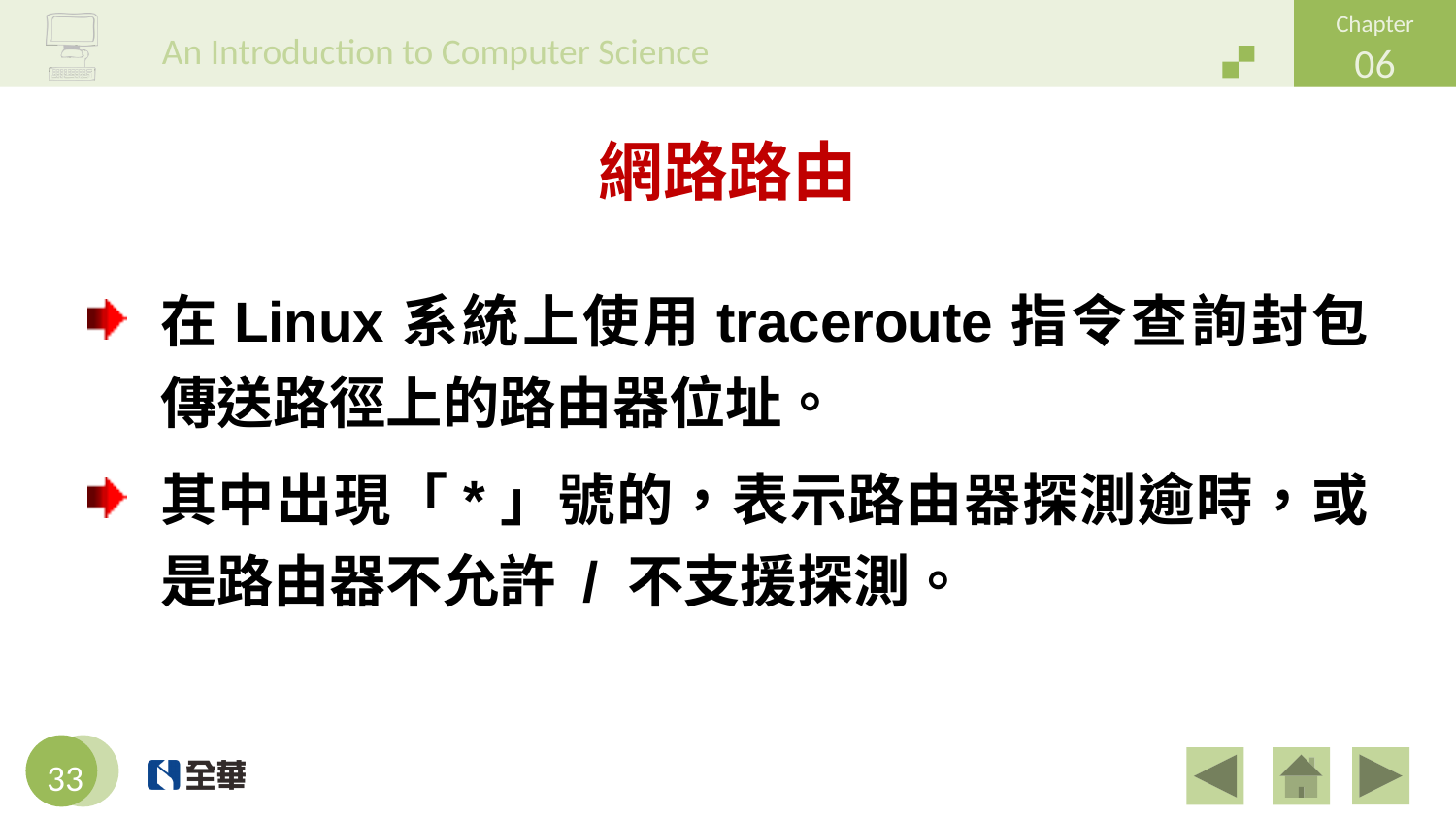

# 網路路由
在Linux系統上使用traceroute指令查詢封包傳送路徑上的路由器位址。
其中出現「*」號的，表示路由器探測逾時，或是路由器不允許 / 不支援探測。